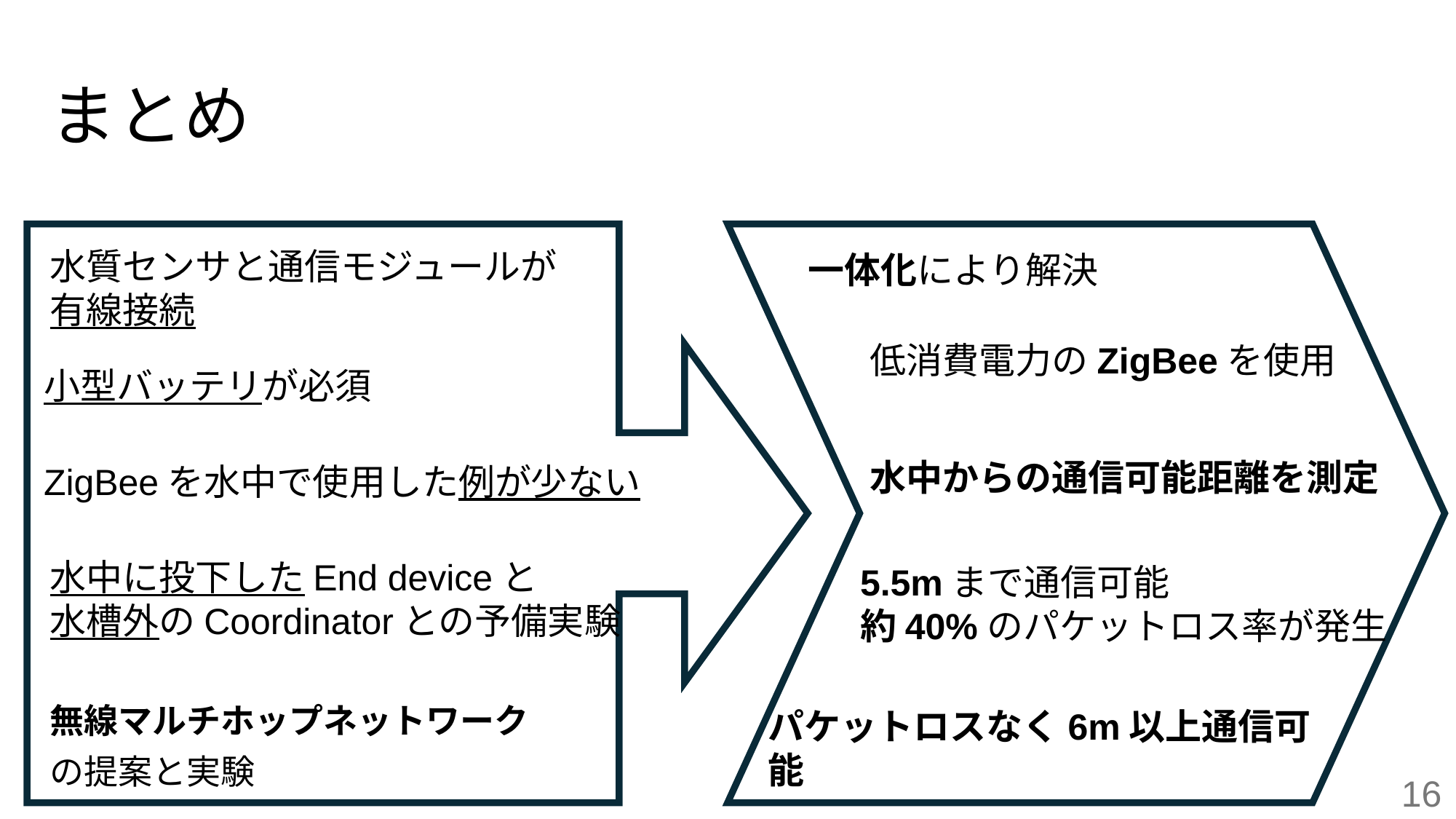

# まとめ

水質センサと通信モジュールが有線接続
一体化により解決
低消費電力のZigBeeを使用
小型バッテリが必須
水中からの通信可能距離を測定
ZigBeeを水中で使用した例が少ない
水中に投下したEnd deviceと
水槽外のCoordinatorとの予備実験
5.5mまで通信可能
約40%のパケットロス率が発生
無線マルチホップネットワーク
の提案と実験
パケットロスなく6m以上通信可能
16